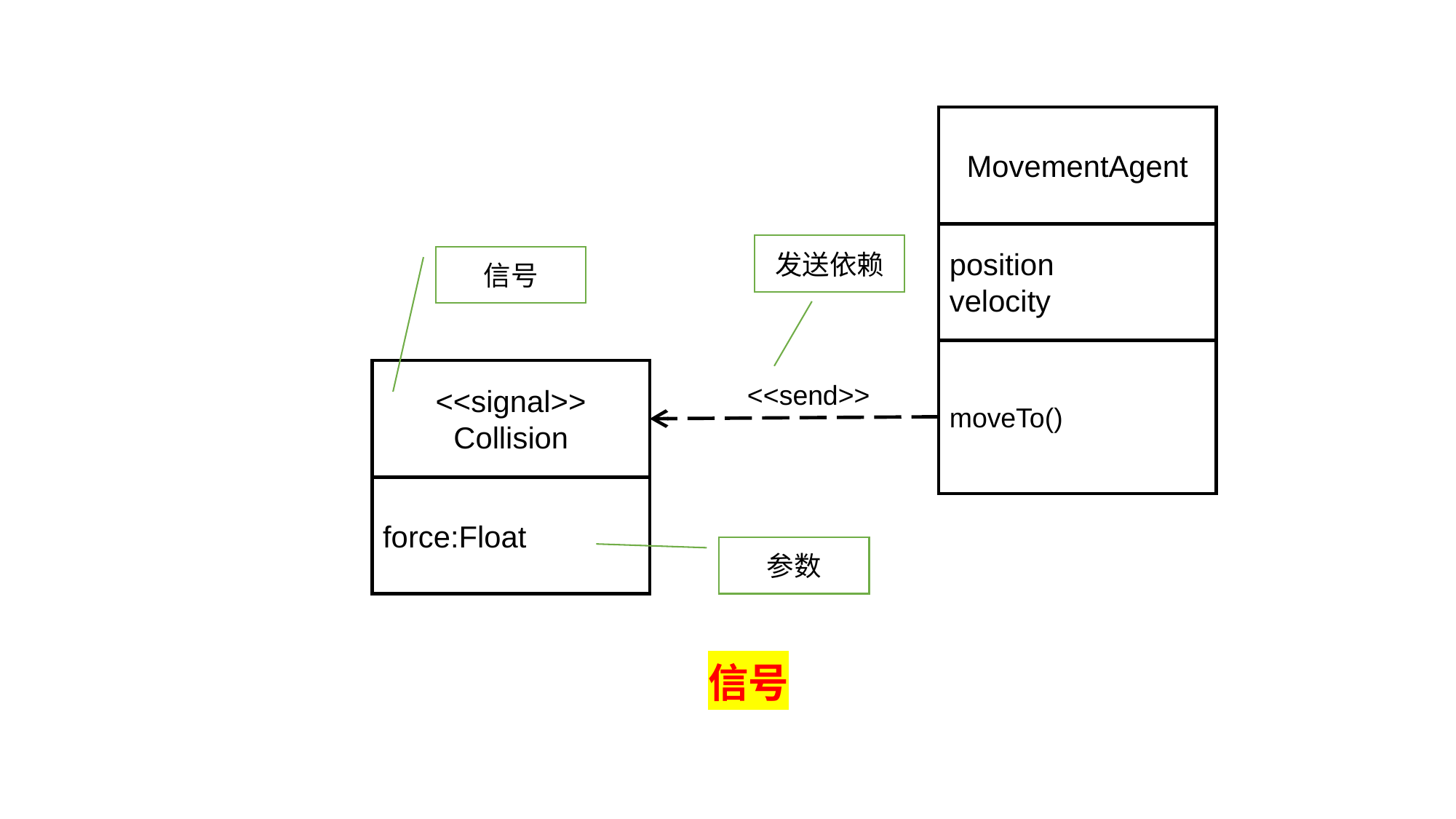

MovementAgent
position
velocity
moveTo()
<<signal>>
Collision
<<send>>
force:Float
信号
参数
发送依赖
信号